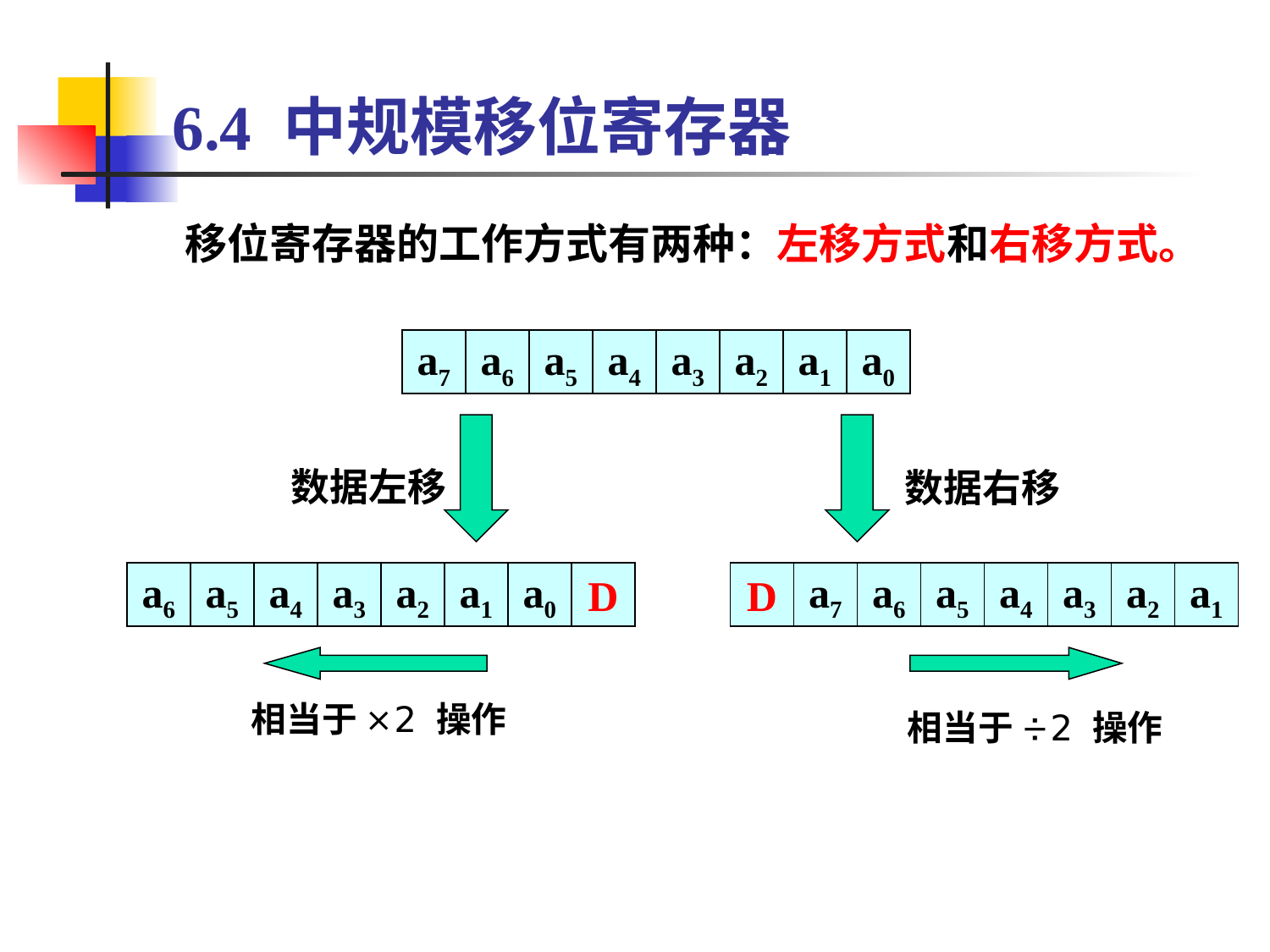

# 6.4 中规模移位寄存器
移位寄存器的工作方式有两种：左移方式和右移方式。
a7
a6
a5
a4
a3
a2
a1
a0

数据左移
数据右移
a6
a5
a4
a3
a2
a1
a0
D
D
a7
a6
a5
a4
a3
a2
a1

相当于×2 操作
相当于÷2 操作